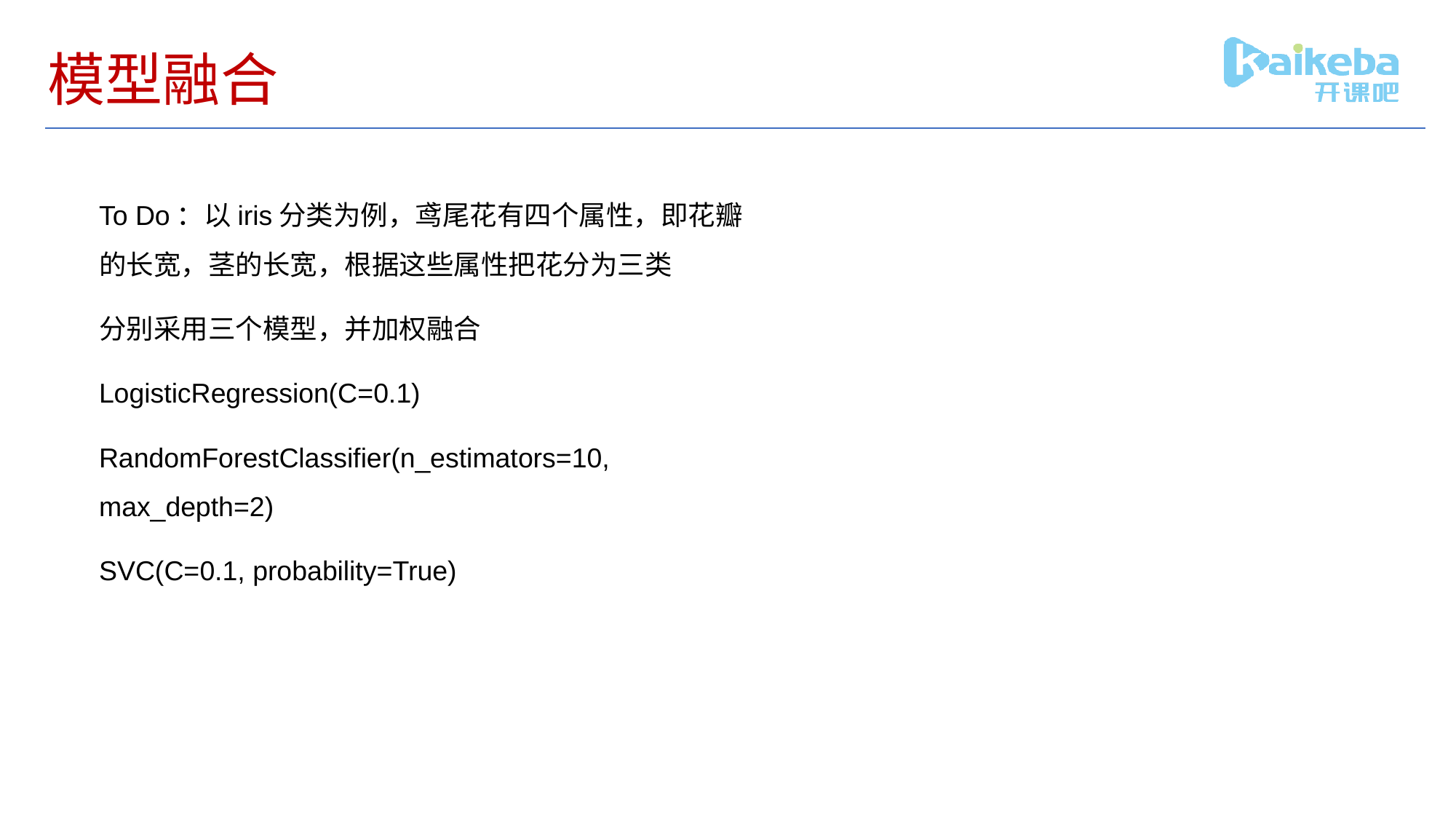

# 模型融合
To Do：以iris分类为例，鸢尾花有四个属性，即花瓣的长宽，茎的长宽，根据这些属性把花分为三类
分别采用三个模型，并加权融合
LogisticRegression(C=0.1)
RandomForestClassifier(n_estimators=10, max_depth=2)
SVC(C=0.1, probability=True)